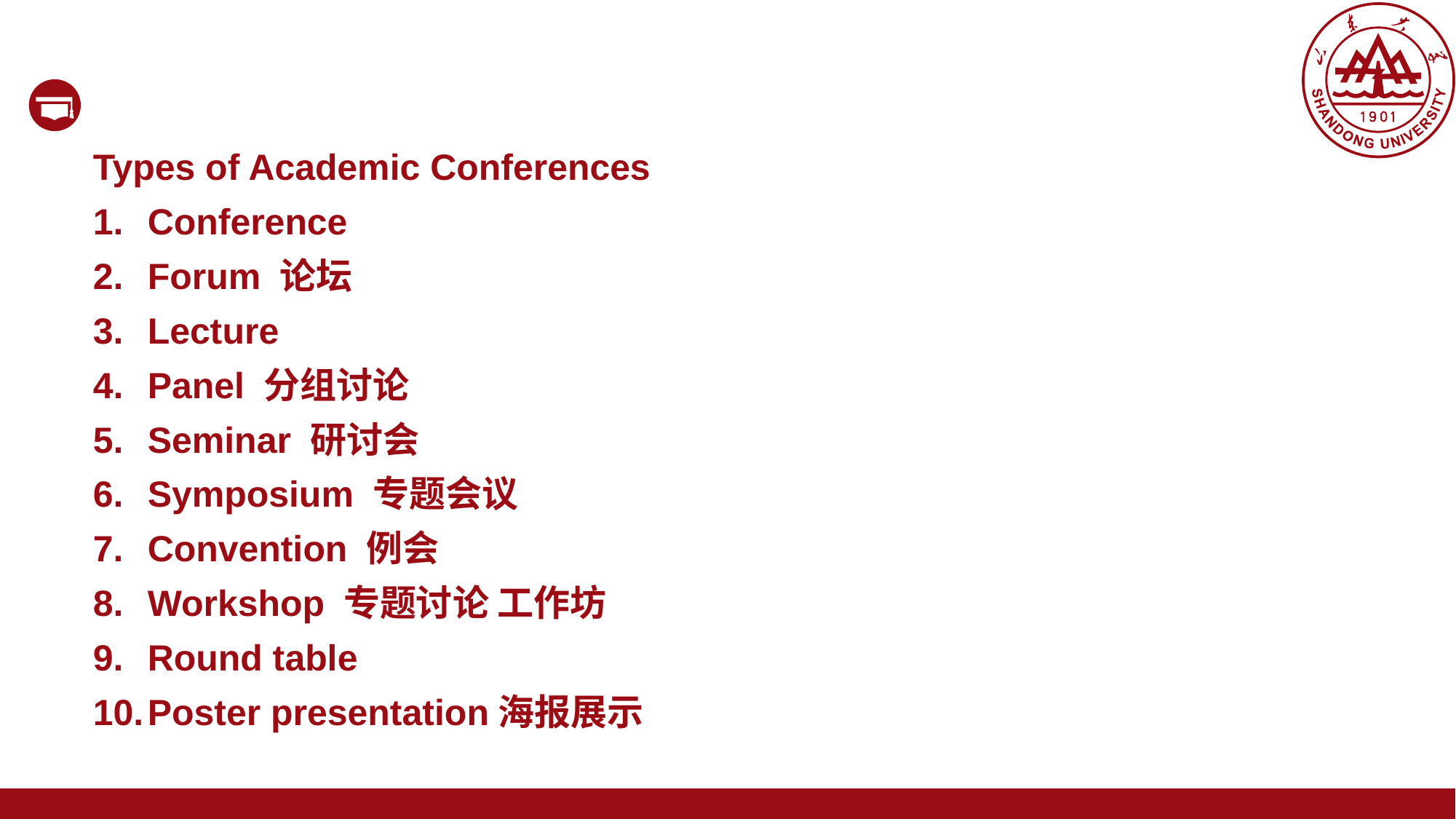

Types of Academic Conferences
Conference
Forum 论坛
Lecture
Panel 分组讨论
Seminar 研讨会
Symposium 专题会议
Convention 例会
Workshop 专题讨论 工作坊
Round table
Poster presentation海报展示